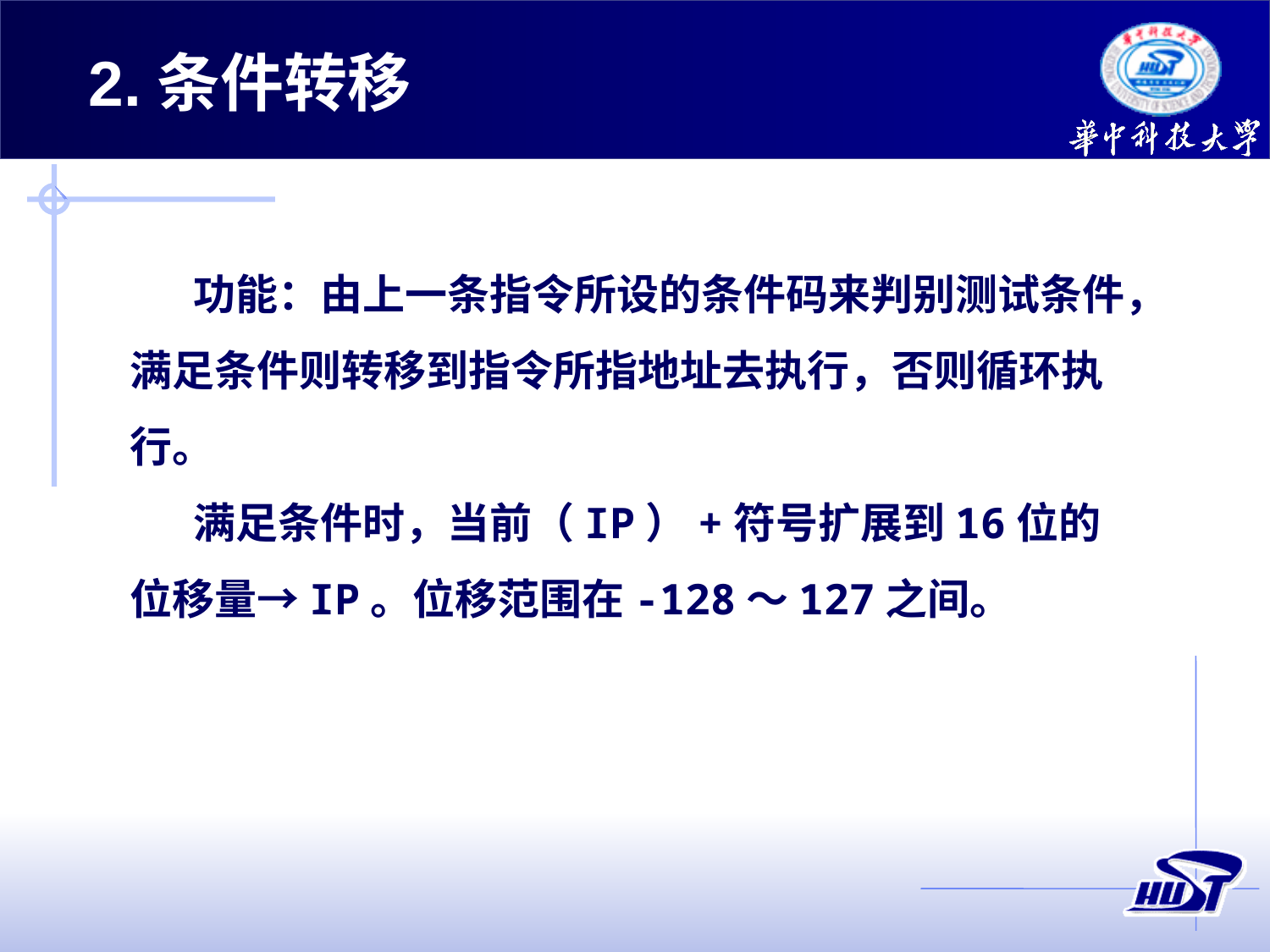

2.条件转移
功能：由上一条指令所设的条件码来判别测试条件，满足条件则转移到指令所指地址去执行，否则循环执行。
满足条件时，当前（IP）+符号扩展到16位的位移量→IP。位移范围在-128～127之间。